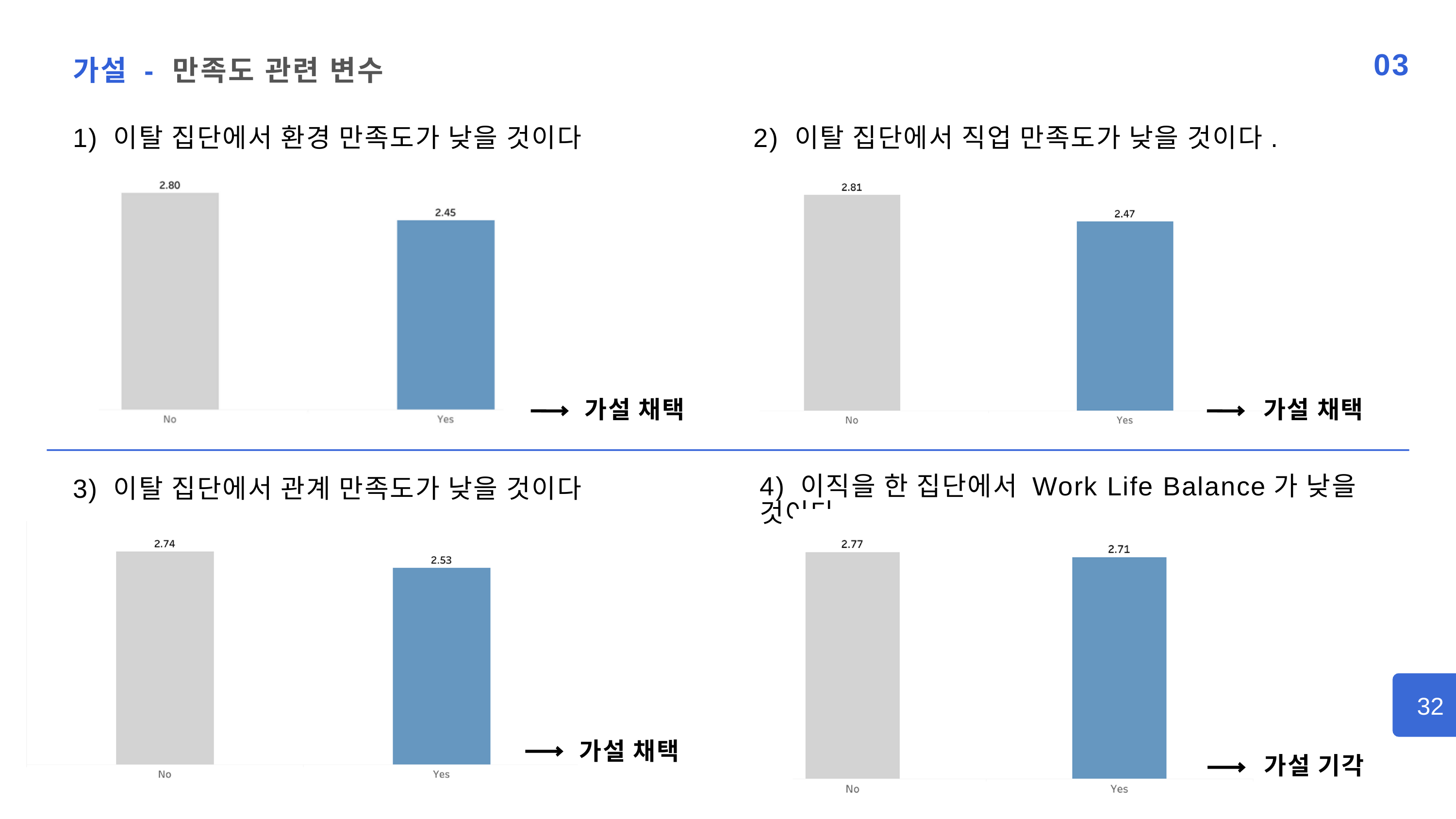

가설 - 만족도 관련 변수
03
1) 이탈 집단에서 환경 만족도가 낮을 것이다
2) 이탈 집단에서 직업 만족도가 낮을 것이다.

가설 채택
가설 채택

4) 이직을 한 집단에서 Work Life Balance가 낮을 것이다
3) 이탈 집단에서 관계 만족도가 낮을 것이다

32

가설 채택

가설 기각